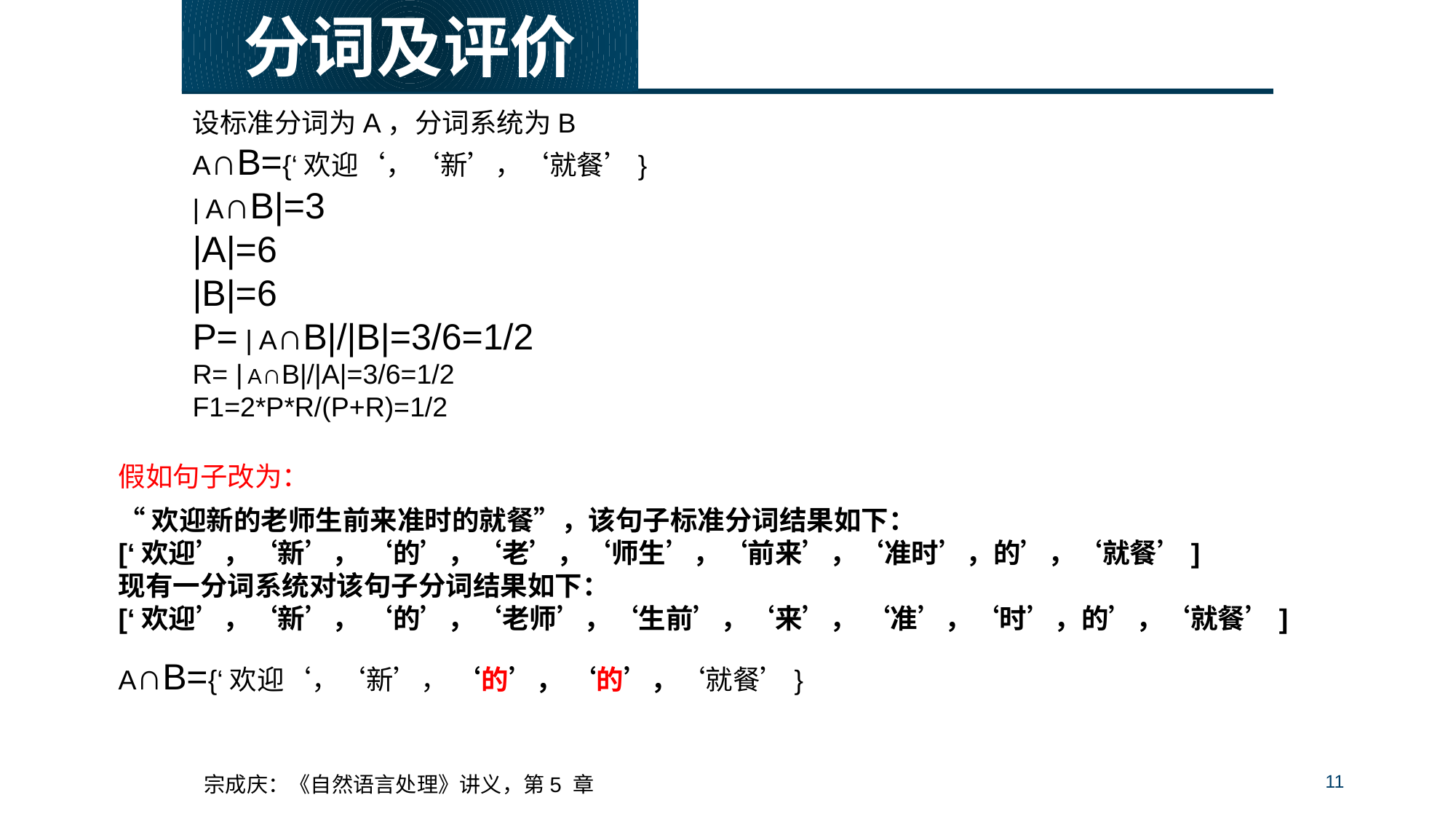

分词及评价

设标准分词为A，分词系统为B
A∩B={‘欢迎‘，‘新’，‘就餐’}
| A∩B|=3
|A|=6
|B|=6
P= | A∩B|/|B|=3/6=1/2
R= | A∩B|/|A|=3/6=1/2
F1=2*P*R/(P+R)=1/2

假如句子改为：
“欢迎新的老师生前来准时的就餐”，该句子标准分词结果如下：
[‘欢迎’，‘新’， ‘的’，‘老’，‘师生’，‘前来’，‘准时’，的’，‘就餐’]
现有一分词系统对该句子分词结果如下：
[‘欢迎’，‘新’， ‘的’，‘老师’，‘生前’，‘来’， ‘准’，‘时’，的’，‘就餐’]
A∩B={‘欢迎‘，‘新’， ‘的’， ‘的’，‘就餐’}
11
宗成庆：《自然语言处理》讲义，第5 章